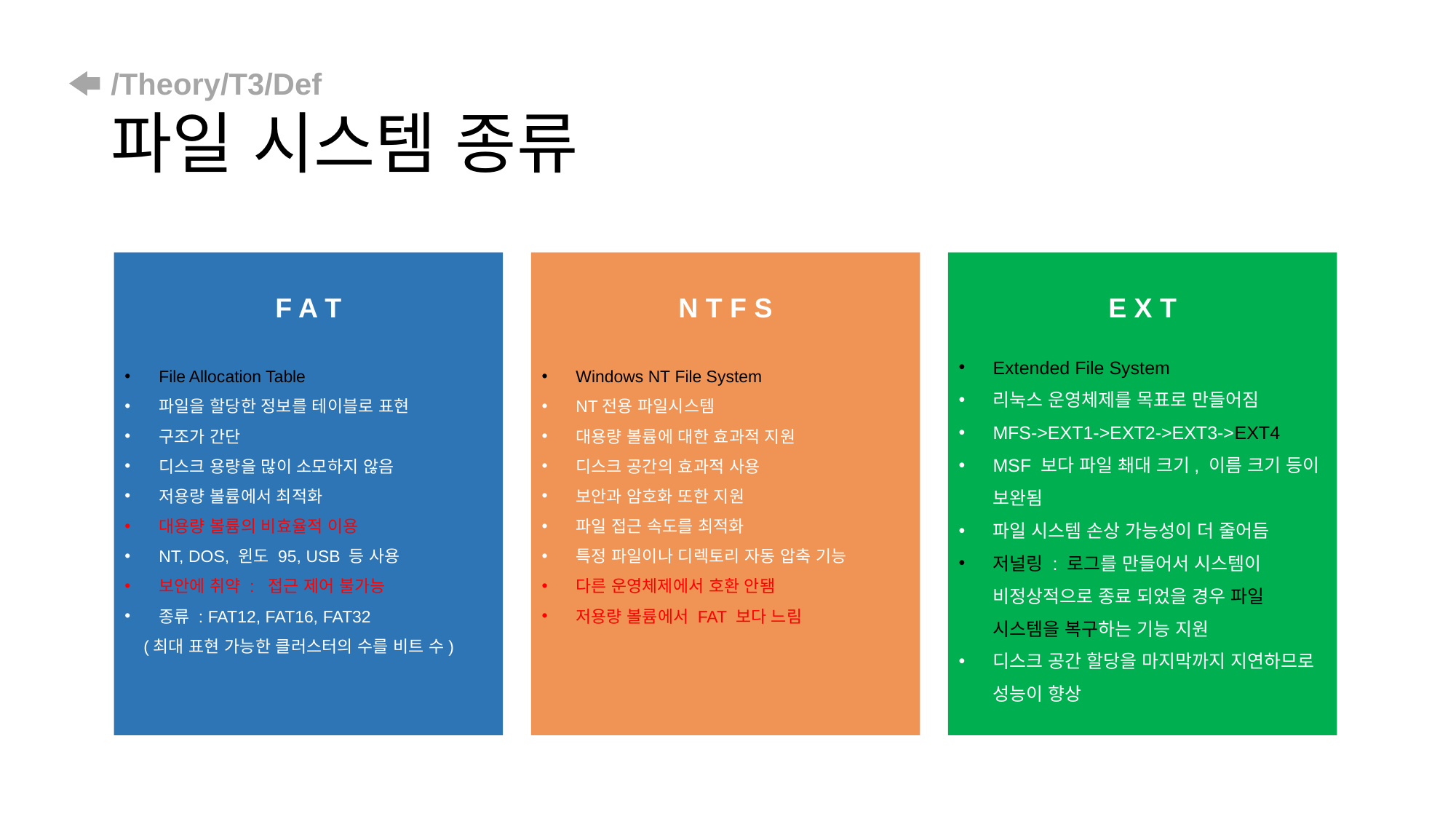

# /Theory/T3/Def 파일 시스템 종류

F A T

File Allocation Table
파일을 할당한 정보를 테이블로 표현
구조가 간단
디스크 용량을 많이 소모하지 않음
저용량 볼륨에서 최적화
대용량 볼륨의 비효율적 이용
NT, DOS, 윈도 95, USB 등 사용
보안에 취약 :  접근 제어 불가능
종류 : FAT12, FAT16, FAT32
    (최대 표현 가능한 클러스터의 수를 비트 수)

N T F S

Windows NT File System
NT전용 파일시스템
대용량 볼륨에 대한 효과적 지원
디스크 공간의 효과적 사용
보안과 암호화 또한 지원
파일 접근 속도를 최적화
특정 파일이나 디렉토리 자동 압축 기능
다른 운영체제에서 호환 안됌
저용량 볼륨에서 FAT 보다 느림

E X T

Extended File System
리눅스 운영체제를 목표로 만들어짐
MFS->EXT1->EXT2->EXT3->EXT4
MSF 보다 파일 쵀대 크기, 이름 크기 등이 보완됨
파일 시스템 손상 가능성이 더 줄어듬
저널링 : 로그를 만들어서 시스템이 비정상적으로 종료 되었을 경우 파일 시스템을 복구하는 기능 지원
디스크 공간 할당을 마지막까지 지연하므로 성능이 향상